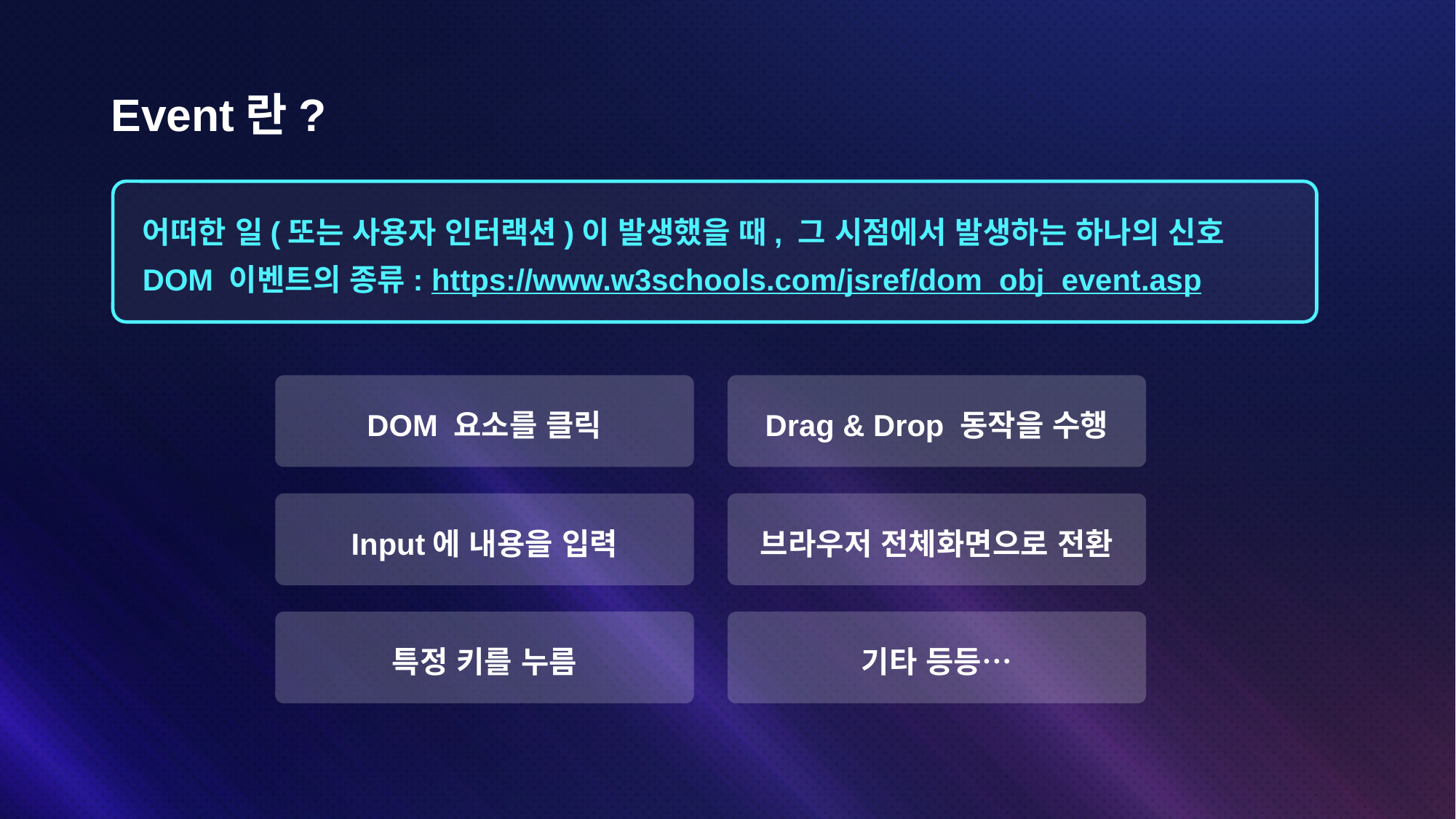

# Event란?
어떠한 일(또는 사용자 인터랙션)이 발생했을 때, 그 시점에서 발생하는 하나의 신호
DOM 이벤트의 종류: https://www.w3schools.com/jsref/dom_obj_event.asp
DOM 요소를 클릭
Drag & Drop 동작을 수행
Input에 내용을 입력
브라우저 전체화면으로 전환
특정 키를 누름
기타 등등…